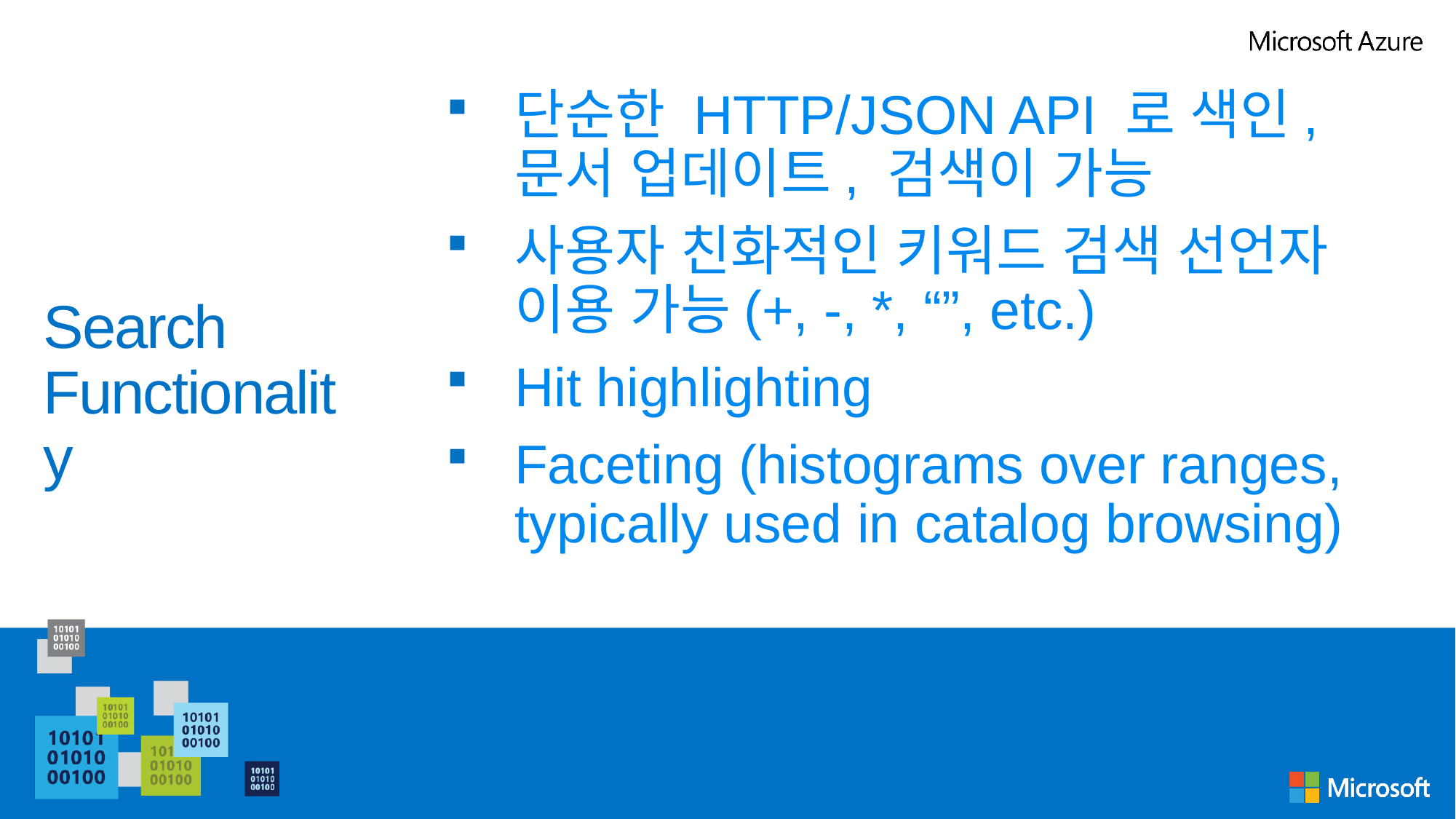

단순한 HTTP/JSON API 로 색인, 문서 업데이트, 검색이 가능
사용자 친화적인 키워드 검색 선언자 이용 가능(+, -, *, “”, etc.)
Hit highlighting
Faceting (histograms over ranges, typically used in catalog browsing)
# Search Functionality